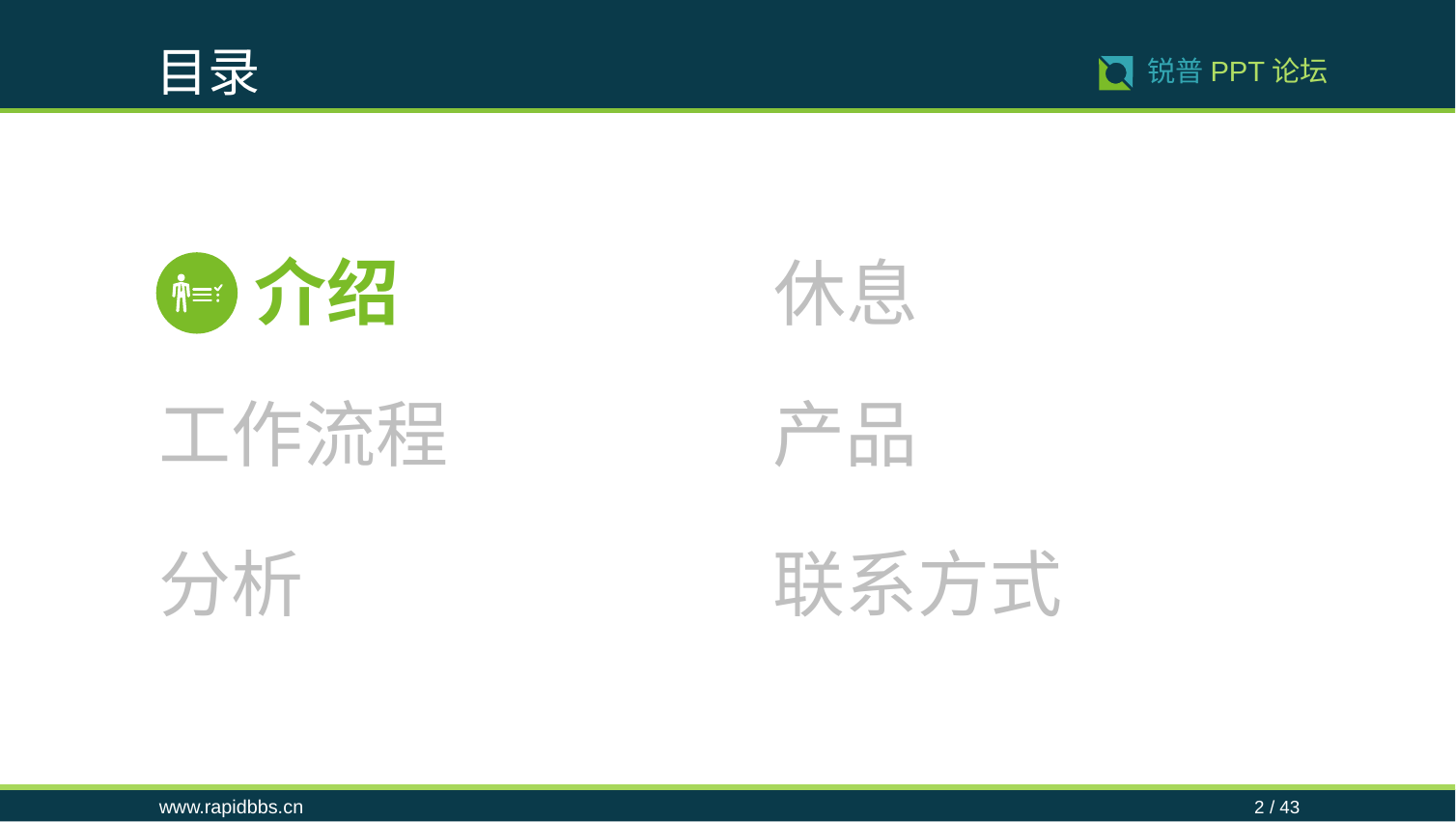

目录
锐普PPT论坛

www.rapidbbs.cn
2 / 43

介绍

休息
工作流程
产品
分析
联系方式